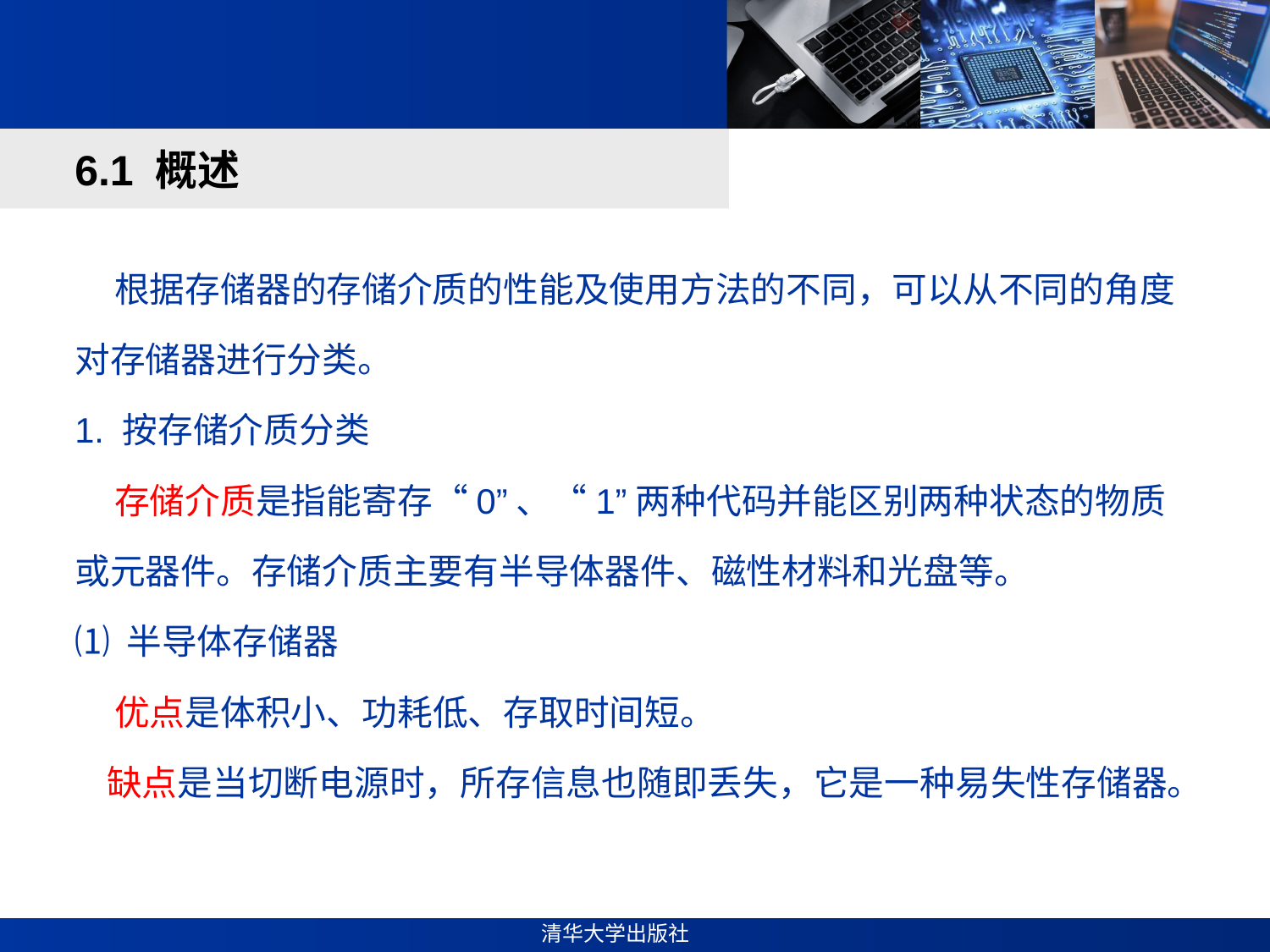

#
6.1 概述
    根据存储器的存储介质的性能及使用方法的不同，可以从不同的角度对存储器进行分类。
1. 按存储介质分类
    存储介质是指能寄存“0”、“1”两种代码并能区别两种状态的物质或元器件。存储介质主要有半导体器件、磁性材料和光盘等。
⑴ 半导体存储器
    优点是体积小、功耗低、存取时间短。
   缺点是当切断电源时，所存信息也随即丢失，它是一种易失性存储器。